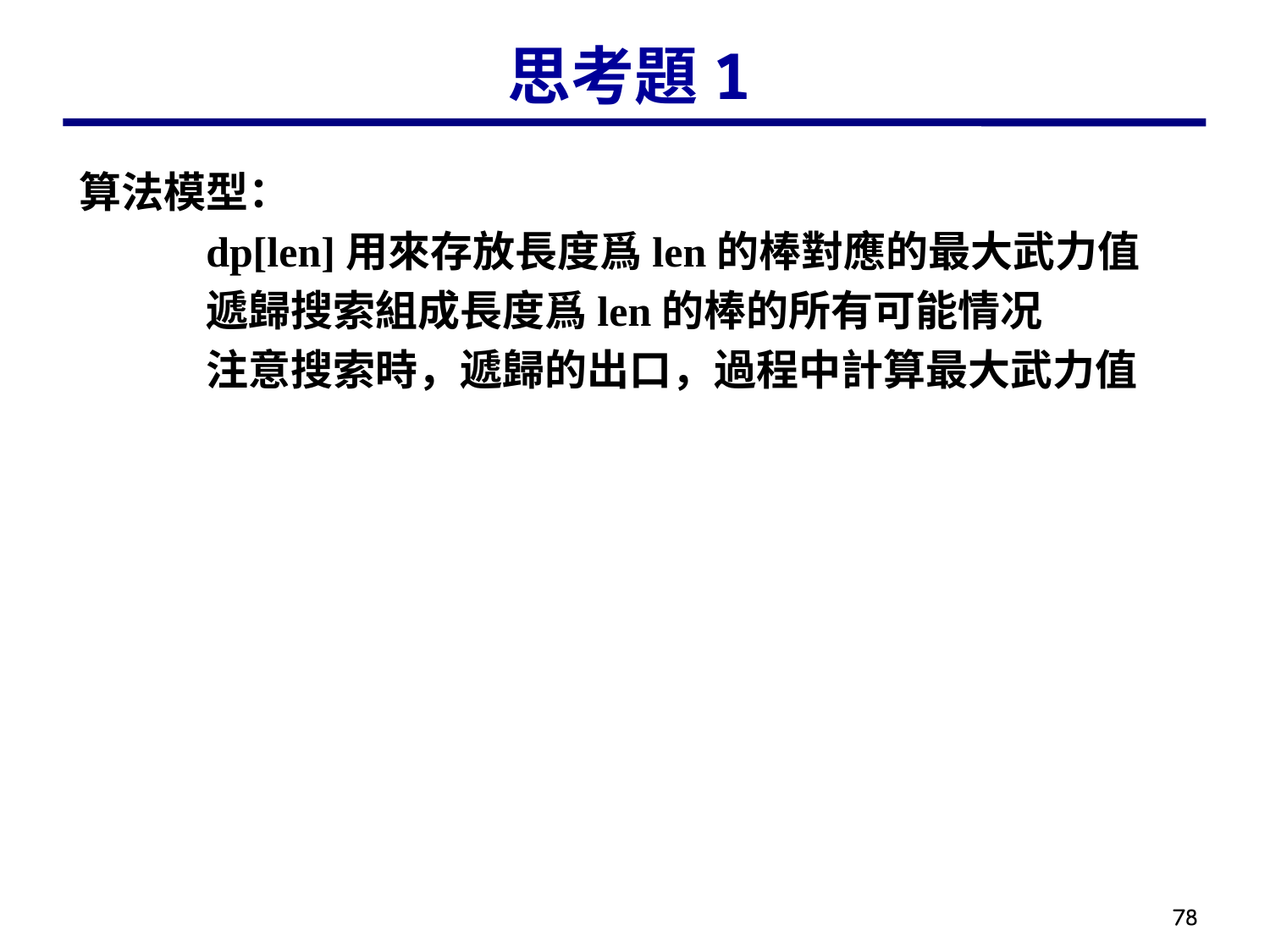

# 思考題1
算法模型：
	dp[len]用來存放長度爲len的棒對應的最大武力值
	遞歸搜索組成長度爲len的棒的所有可能情况
	注意搜索時，遞歸的出口，過程中計算最大武力值